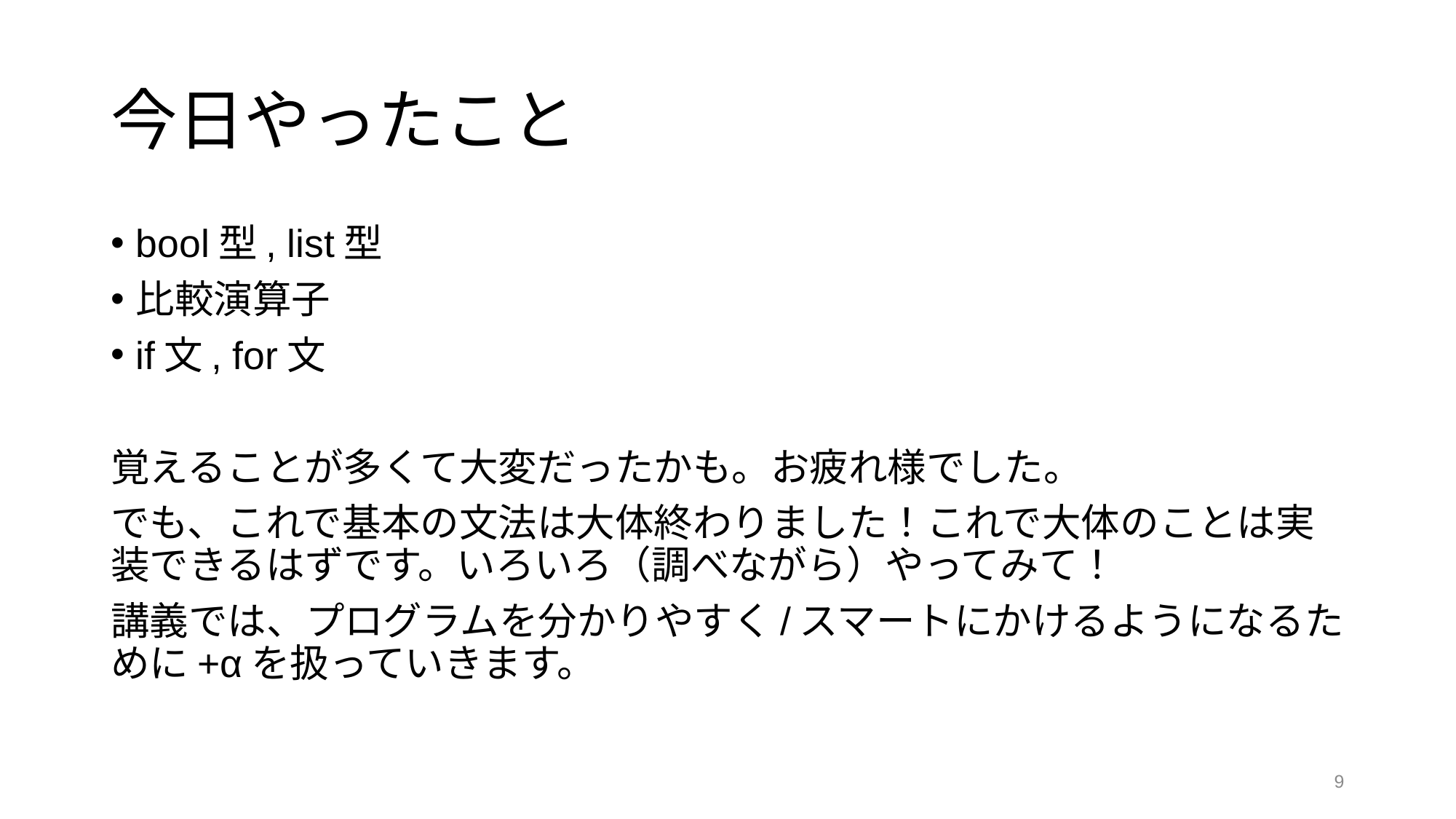

# 今日やったこと
bool型, list型
比較演算子
if文, for文

覚えることが多くて大変だったかも。お疲れ様でした。
でも、これで基本の文法は大体終わりました！これで大体のことは実装できるはずです。いろいろ（調べながら）やってみて！
講義では、プログラムを分かりやすく/スマートにかけるようになるために+αを扱っていきます。
9